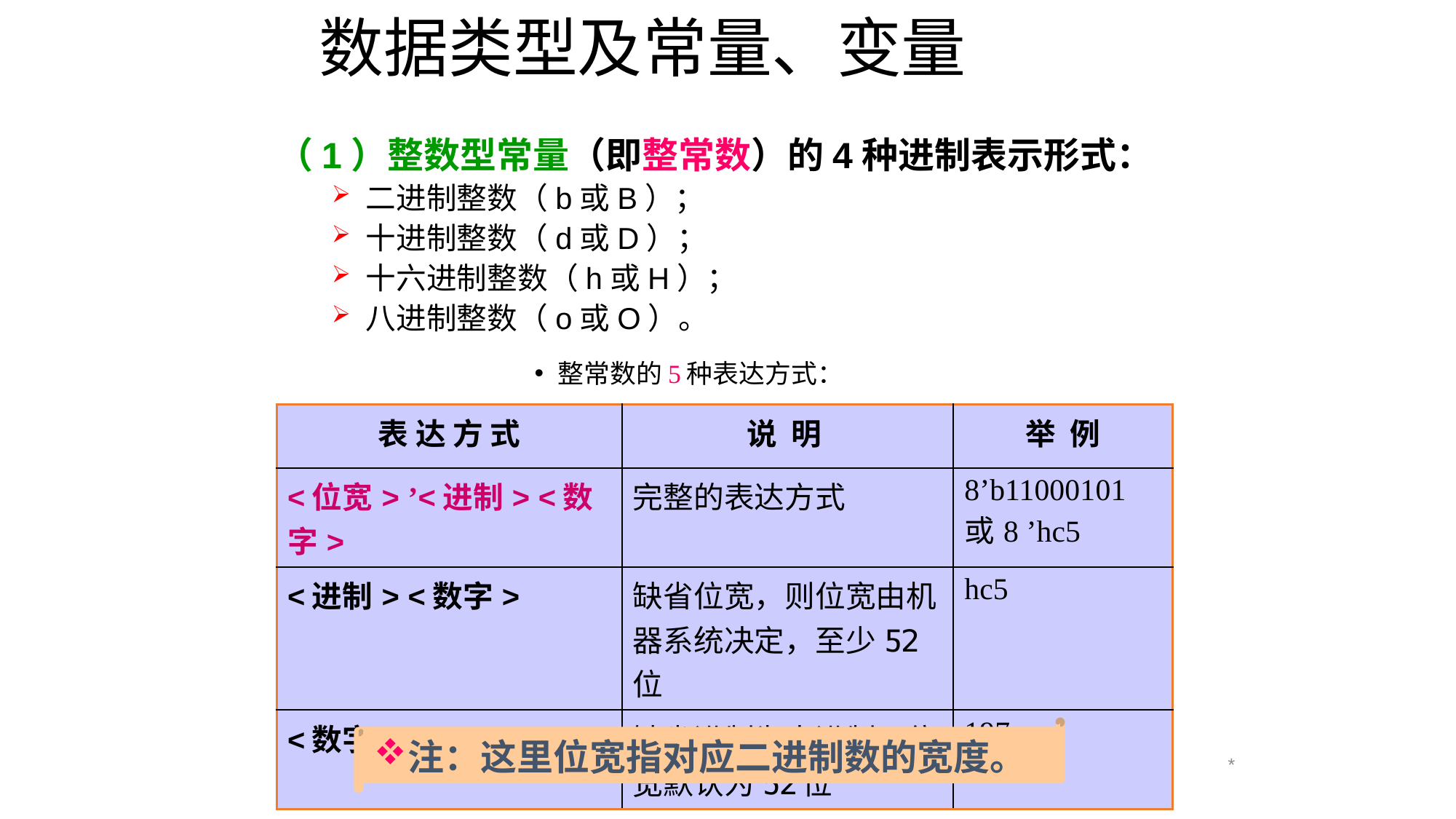

# 数据类型及常量、变量
（1）整数型常量（即整常数）的4种进制表示形式：
二进制整数（b或B）；
十进制整数（d或D）；
十六进制整数（h或H）；
八进制整数（o或O）。

整常数的5种表达方式：
| 表 达 方 式 | 说 明 | 举 例 |
| --- | --- | --- |
| <位宽> ’<进制> <数字> | 完整的表达方式 | 8’b11000101或8 ’hc5 |
| <进制> <数字> | 缺省位宽，则位宽由机器系统决定，至少52位 | hc5 |
| <数字> | 缺省进制为十进制，位宽默认为52位 | 197 |
注：这里位宽指对应二进制数的宽度。
*